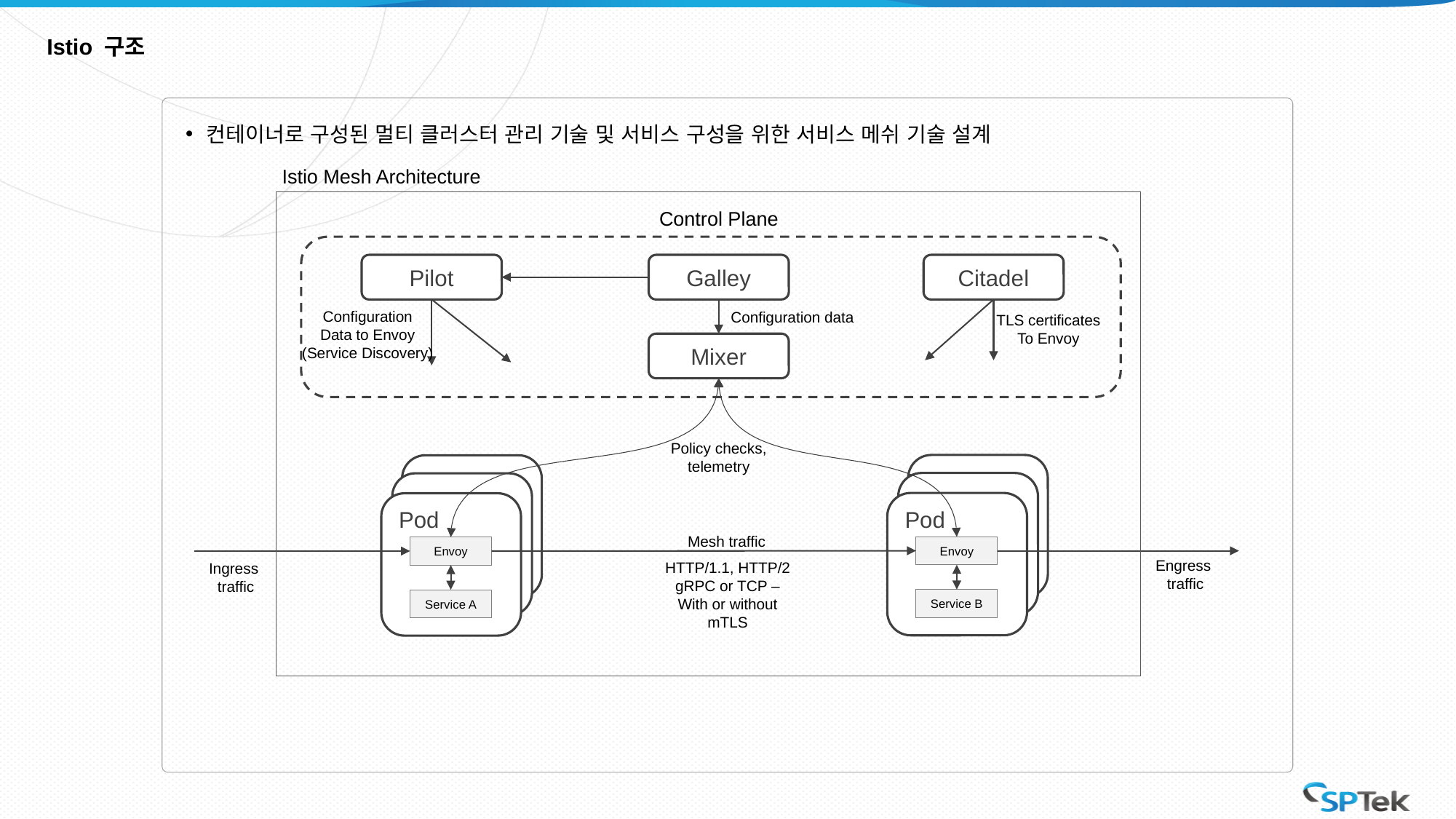

# Istio 구조

컨테이너로 구성된 멀티 클러스터 관리 기술 및 서비스 구성을 위한 서비스 메쉬 기술 설계
Istio Mesh Architecture

Control Plane

Pilot
Galley
Citadel
Configuration
Data to Envoy
(Service Discovery)
Configuration data
TLS certificates
To Envoy
Mixer
Policy checks,
telemetry

Pod
Envoy
Service B

Pod
Envoy
Service A
Mesh traffic
Engress
traffic
HTTP/1.1, HTTP/2
gRPC or TCP –
With or without
mTLS
Ingress
traffic